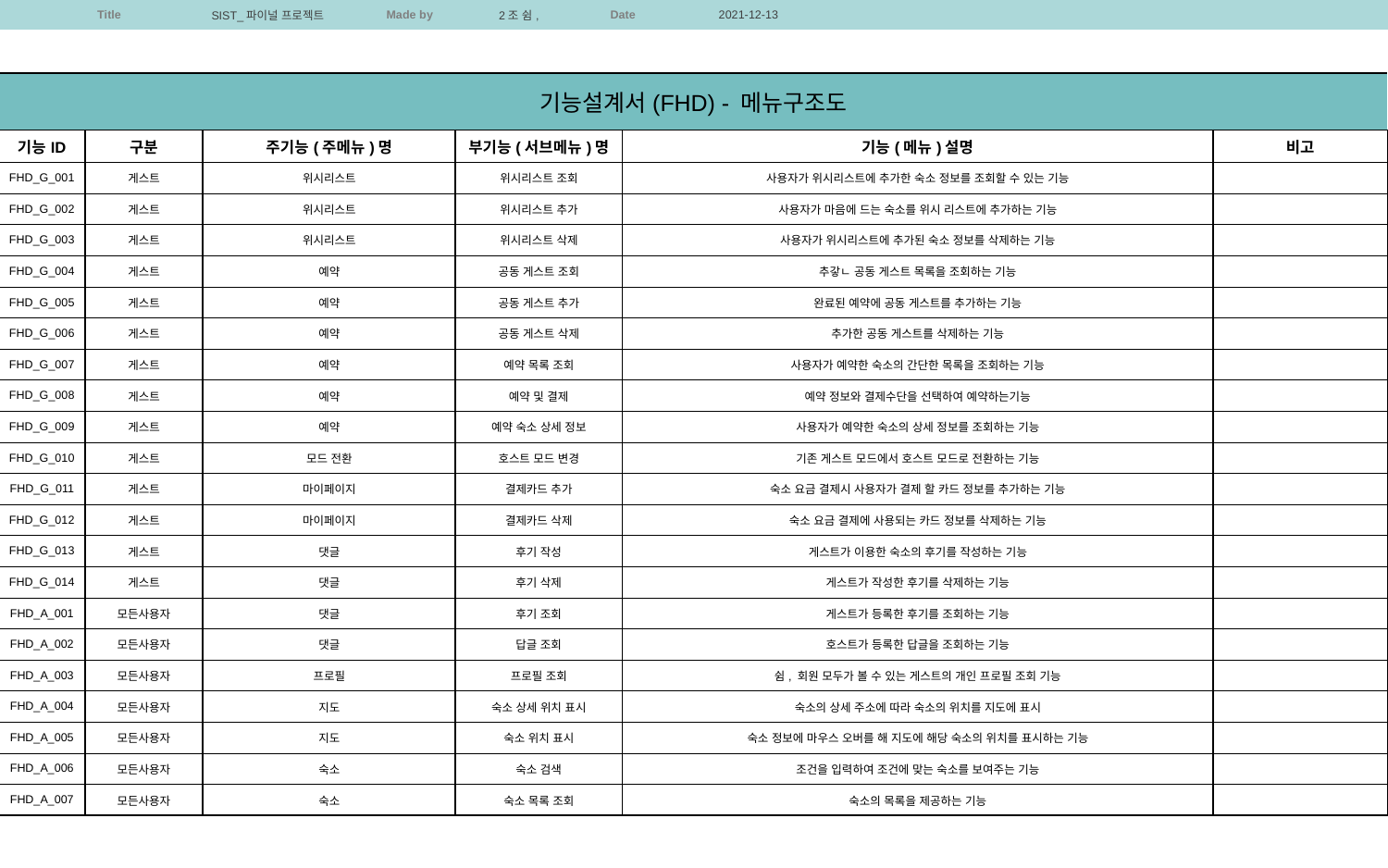

| 기능설계서(FHD) - 메뉴구조도 | 기능설계서(FHD) - 메뉴구조도 |  |  |  |  |
| --- | --- | --- | --- | --- | --- |
| 기능ID | 구분 | 주기능(주메뉴)명 | 부기능(서브메뉴)명 | 기능(메뉴)설명 | 비고 |
| FHD\_G\_001 | 게스트 | 위시리스트 | 위시리스트 조회 | 사용자가 위시리스트에 추가한 숙소 정보를 조회할 수 있는 기능 |  |
| FHD\_G\_002 | 게스트 | 위시리스트 | 위시리스트 추가 | 사용자가 마음에 드는 숙소를 위시 리스트에 추가하는 기능 |  |
| FHD\_G\_003 | 게스트 | 위시리스트 | 위시리스트 삭제 | 사용자가 위시리스트에 추가된 숙소 정보를 삭제하는 기능 |  |
| FHD\_G\_004 | 게스트 | 예약 | 공동 게스트 조회 | 추갛ㄴ 공동 게스트 목록을 조회하는 기능 |  |
| FHD\_G\_005 | 게스트 | 예약 | 공동 게스트 추가 | 완료된 예약에 공동 게스트를 추가하는 기능 |  |
| FHD\_G\_006 | 게스트 | 예약 | 공동 게스트 삭제 | 추가한 공동 게스트를 삭제하는 기능 |  |
| FHD\_G\_007 | 게스트 | 예약 | 예약 목록 조회 | 사용자가 예약한 숙소의 간단한 목록을 조회하는 기능 |  |
| FHD\_G\_008 | 게스트 | 예약 | 예약 및 결제 | 예약 정보와 결제수단을 선택하여 예약하는기능 |  |
| FHD\_G\_009 | 게스트 | 예약 | 예약 숙소 상세 정보 | 사용자가 예약한 숙소의 상세 정보를 조회하는 기능 |  |
| FHD\_G\_010 | 게스트 | 모드 전환 | 호스트 모드 변경 | 기존 게스트 모드에서 호스트 모드로 전환하는 기능 |  |
| FHD\_G\_011 | 게스트 | 마이페이지 | 결제카드 추가 | 숙소 요금 결제시 사용자가 결제 할 카드 정보를 추가하는 기능 |  |
| FHD\_G\_012 | 게스트 | 마이페이지 | 결제카드 삭제 | 숙소 요금 결제에 사용되는 카드 정보를 삭제하는 기능 |  |
| FHD\_G\_013 | 게스트 | 댓글 | 후기 작성 | 게스트가 이용한 숙소의 후기를 작성하는 기능 |  |
| FHD\_G\_014 | 게스트 | 댓글 | 후기 삭제 | 게스트가 작성한 후기를 삭제하는 기능 |  |
| FHD\_A\_001 | 모든사용자 | 댓글 | 후기 조회 | 게스트가 등록한 후기를 조회하는 기능 |  |
| FHD\_A\_002 | 모든사용자 | 댓글 | 답글 조회 | 호스트가 등록한 답글을 조회하는 기능 |  |
| FHD\_A\_003 | 모든사용자 | 프로필 | 프로필 조회 | 쉼, 회원 모두가 볼 수 있는 게스트의 개인 프로필 조회 기능 |  |
| FHD\_A\_004 | 모든사용자 | 지도 | 숙소 상세 위치 표시 | 숙소의 상세 주소에 따라 숙소의 위치를 지도에 표시 |  |
| FHD\_A\_005 | 모든사용자 | 지도 | 숙소 위치 표시 | 숙소 정보에 마우스 오버를 해 지도에 해당 숙소의 위치를 표시하는 기능 |  |
| FHD\_A\_006 | 모든사용자 | 숙소 | 숙소 검색 | 조건을 입력하여 조건에 맞는 숙소를 보여주는 기능 |  |
| FHD\_A\_007 | 모든사용자 | 숙소 | 숙소 목록 조회 | 숙소의 목록을 제공하는 기능 |  |